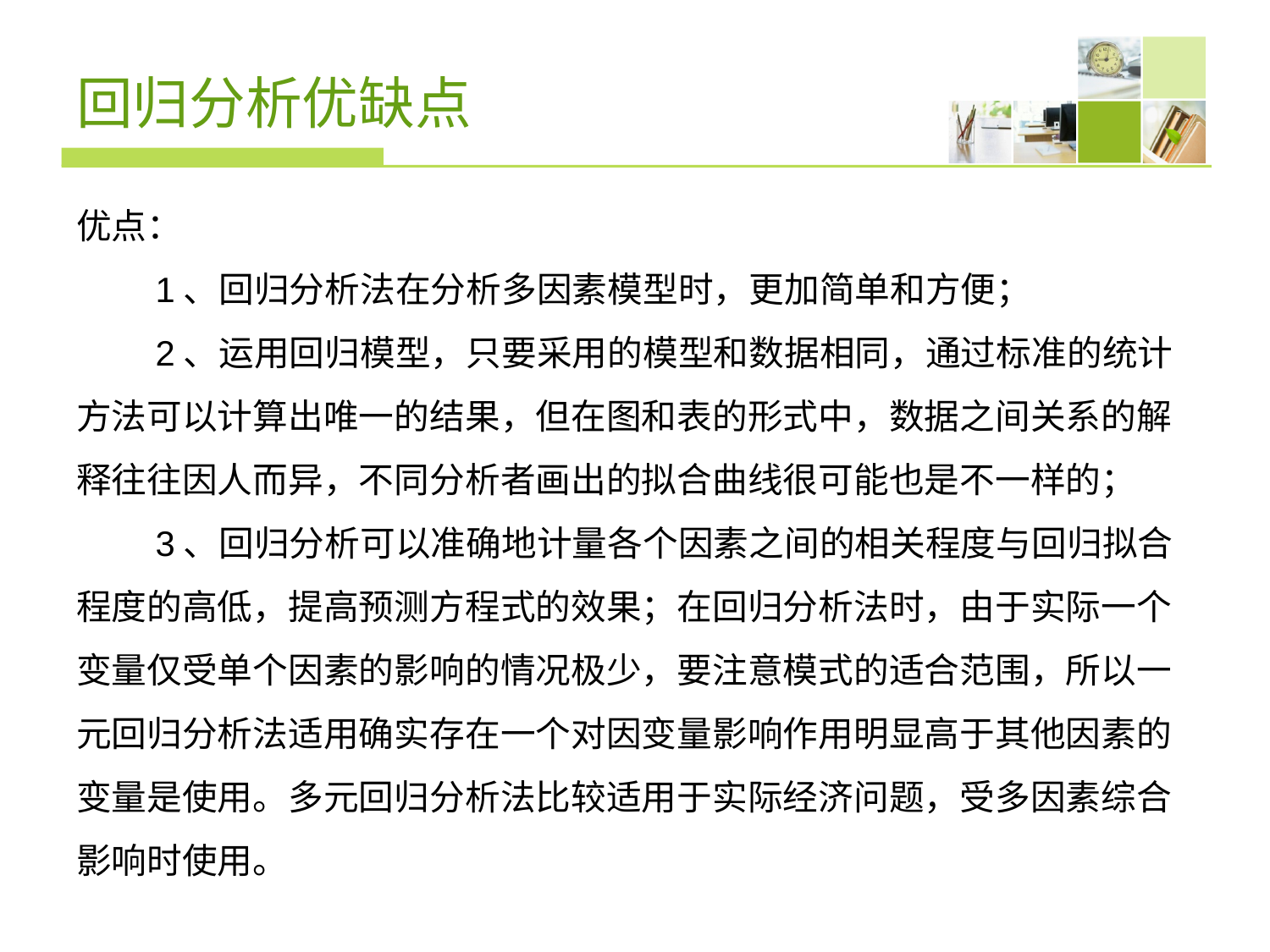

# 回归分析优缺点
优点：
　　1、回归分析法在分析多因素模型时，更加简单和方便；
　　2、运用回归模型，只要采用的模型和数据相同，通过标准的统计方法可以计算出唯一的结果，但在图和表的形式中，数据之间关系的解释往往因人而异，不同分析者画出的拟合曲线很可能也是不一样的；
　　3、回归分析可以准确地计量各个因素之间的相关程度与回归拟合程度的高低，提高预测方程式的效果；在回归分析法时，由于实际一个变量仅受单个因素的影响的情况极少，要注意模式的适合范围，所以一元回归分析法适用确实存在一个对因变量影响作用明显高于其他因素的变量是使用。多元回归分析法比较适用于实际经济问题，受多因素综合影响时使用。